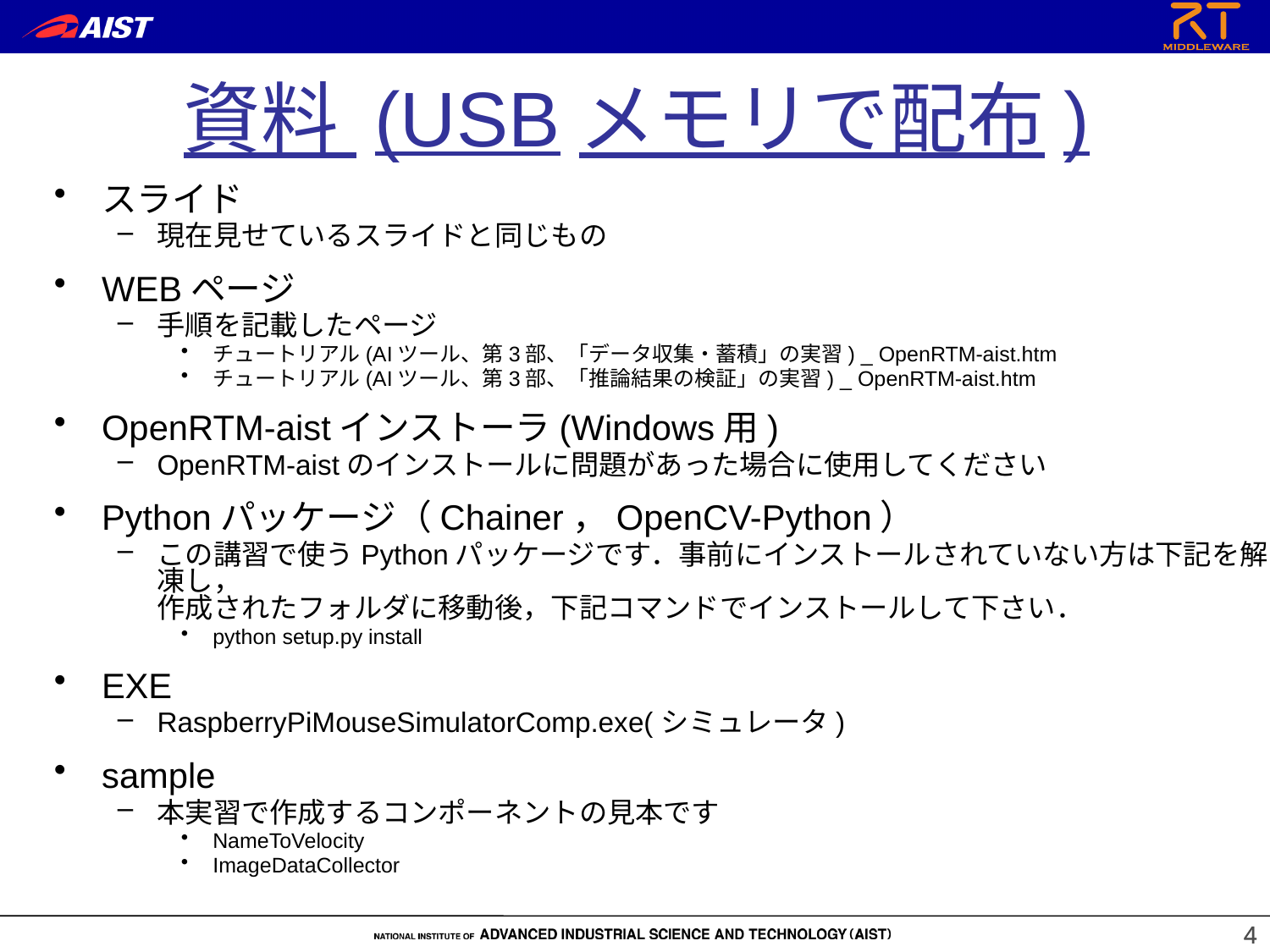

資料 (USBメモリで配布)
スライド
現在見せているスライドと同じもの

WEBページ
手順を記載したページ
チュートリアル(AIツール、第3部、「データ収集・蓄積」の実習) _ OpenRTM-aist.htm
チュートリアル(AIツール、第3部、「推論結果の検証」の実習) _ OpenRTM-aist.htm

OpenRTM-aistインストーラ(Windows用)
OpenRTM-aistのインストールに問題があった場合に使用してください

Pythonパッケージ（Chainer，OpenCV-Python）
この講習で使うPythonパッケージです．事前にインストールされていない方は下記を解凍し，
作成されたフォルダに移動後，下記コマンドでインストールして下さい．
python setup.py install

EXE
RaspberryPiMouseSimulatorComp.exe(シミュレータ)

sample
本実習で作成するコンポーネントの見本です
NameToVelocity
ImageDataCollector
4
4